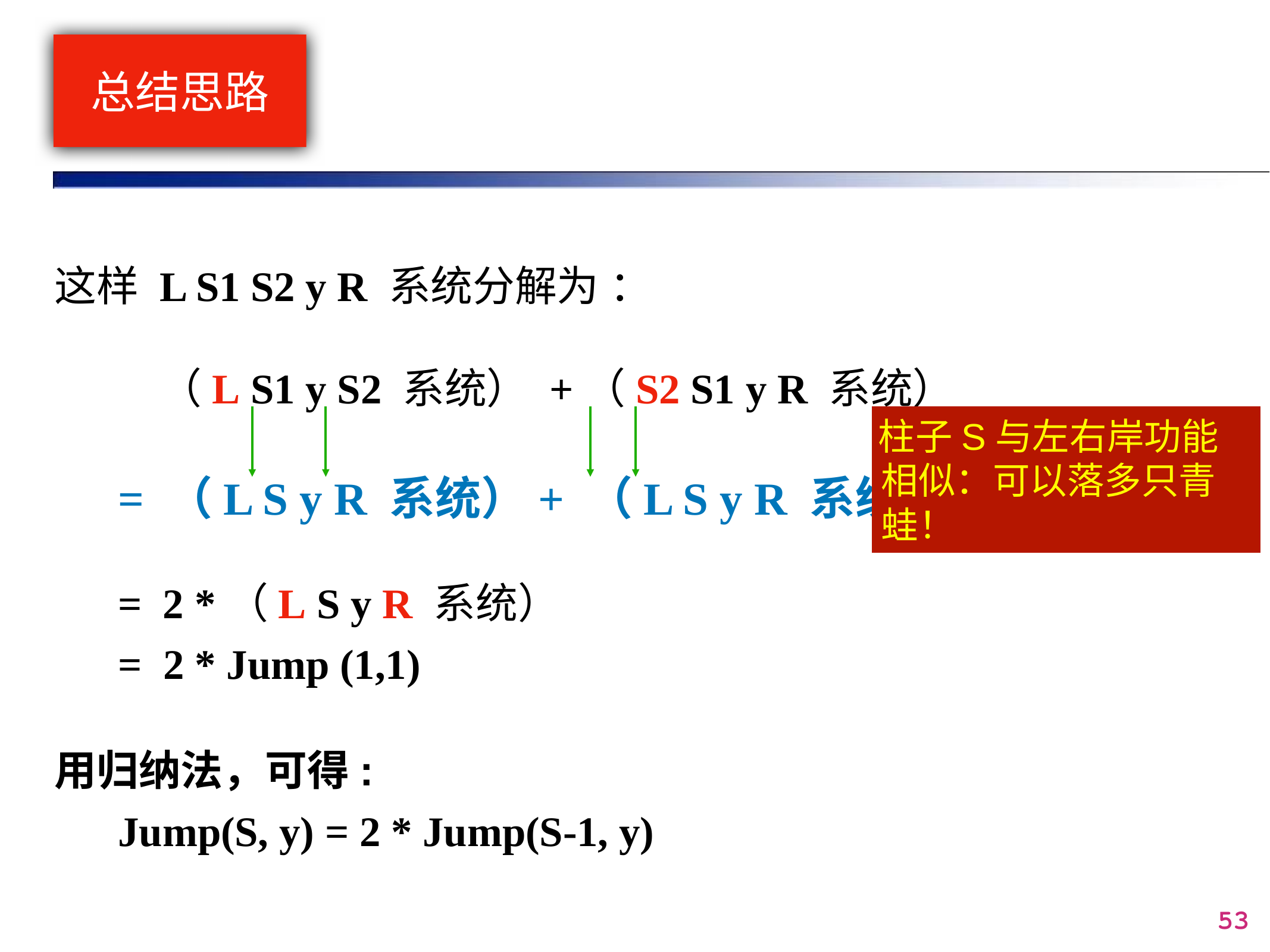

# 总结思路
这样 L S1 S2 y R 系统分解为 ：
         （L S1 y S2 系统） +（S2 S1 y R 系统）
      = （L S y R 系统）+ （L S y R 系统）
      =  2 *（L S y R 系统）
=  2 * Jump (1,1)
用归纳法，可得:
Jump(S, y) = 2 * Jump(S-1, y)

柱子S与左右岸功能相似：可以落多只青蛙！
53